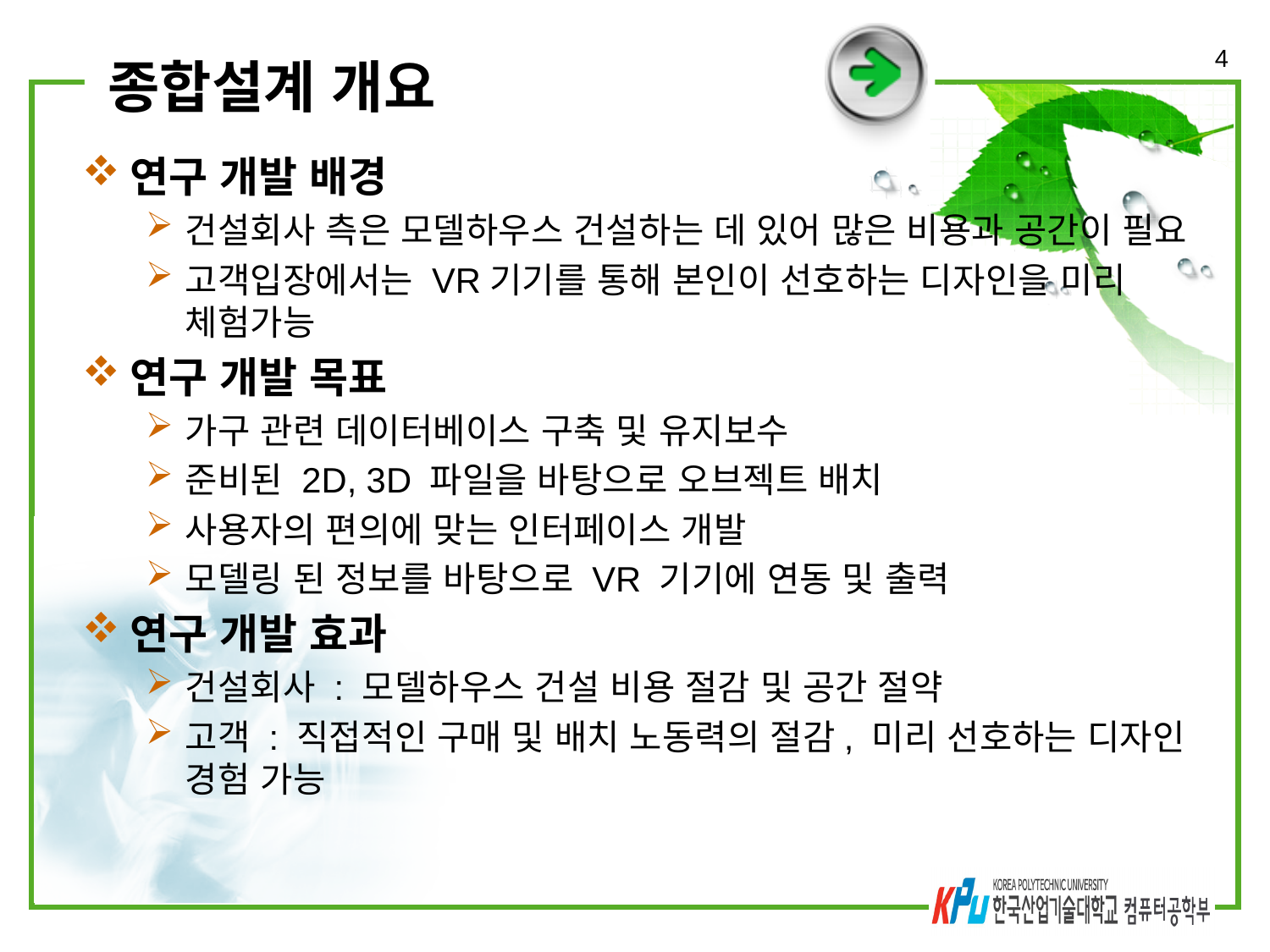

4
# 종합설계 개요
연구 개발 배경
건설회사 측은 모델하우스 건설하는 데 있어 많은 비용과 공간이 필요
고객입장에서는 VR기기를 통해 본인이 선호하는 디자인을 미리 체험가능
연구 개발 목표
가구 관련 데이터베이스 구축 및 유지보수
준비된 2D, 3D 파일을 바탕으로 오브젝트 배치
사용자의 편의에 맞는 인터페이스 개발
모델링 된 정보를 바탕으로 VR 기기에 연동 및 출력
연구 개발 효과
건설회사 : 모델하우스 건설 비용 절감 및 공간 절약
고객 : 직접적인 구매 및 배치 노동력의 절감, 미리 선호하는 디자인 경험 가능